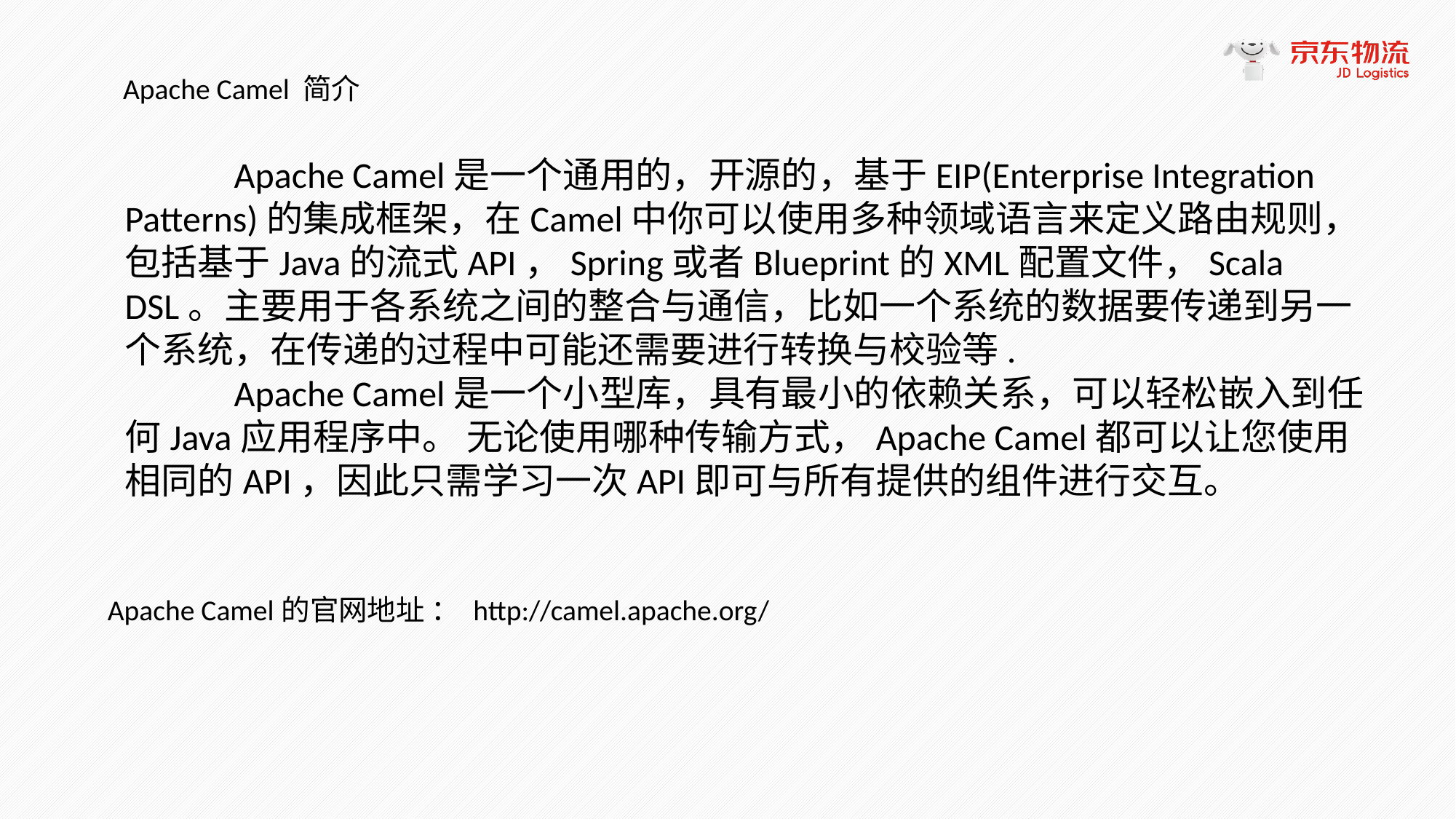

Apache Camel 简介
	Apache Camel是一个通用的，开源的，基于EIP(Enterprise Integration Patterns)的集成框架，在Camel中你可以使用多种领域语言来定义路由规则，包括基于Java的流式API，Spring或者Blueprint的XML配置文件，Scala DSL。主要用于各系统之间的整合与通信，比如一个系统的数据要传递到另一个系统，在传递的过程中可能还需要进行转换与校验等.
	Apache Camel是一个小型库，具有最小的依赖关系，可以轻松嵌入到任何Java应用程序中。 无论使用哪种传输方式，Apache Camel都可以让您使用相同的API，因此只需学习一次API即可与所有提供的组件进行交互。
Apache Camel的官网地址 ： http://camel.apache.org/